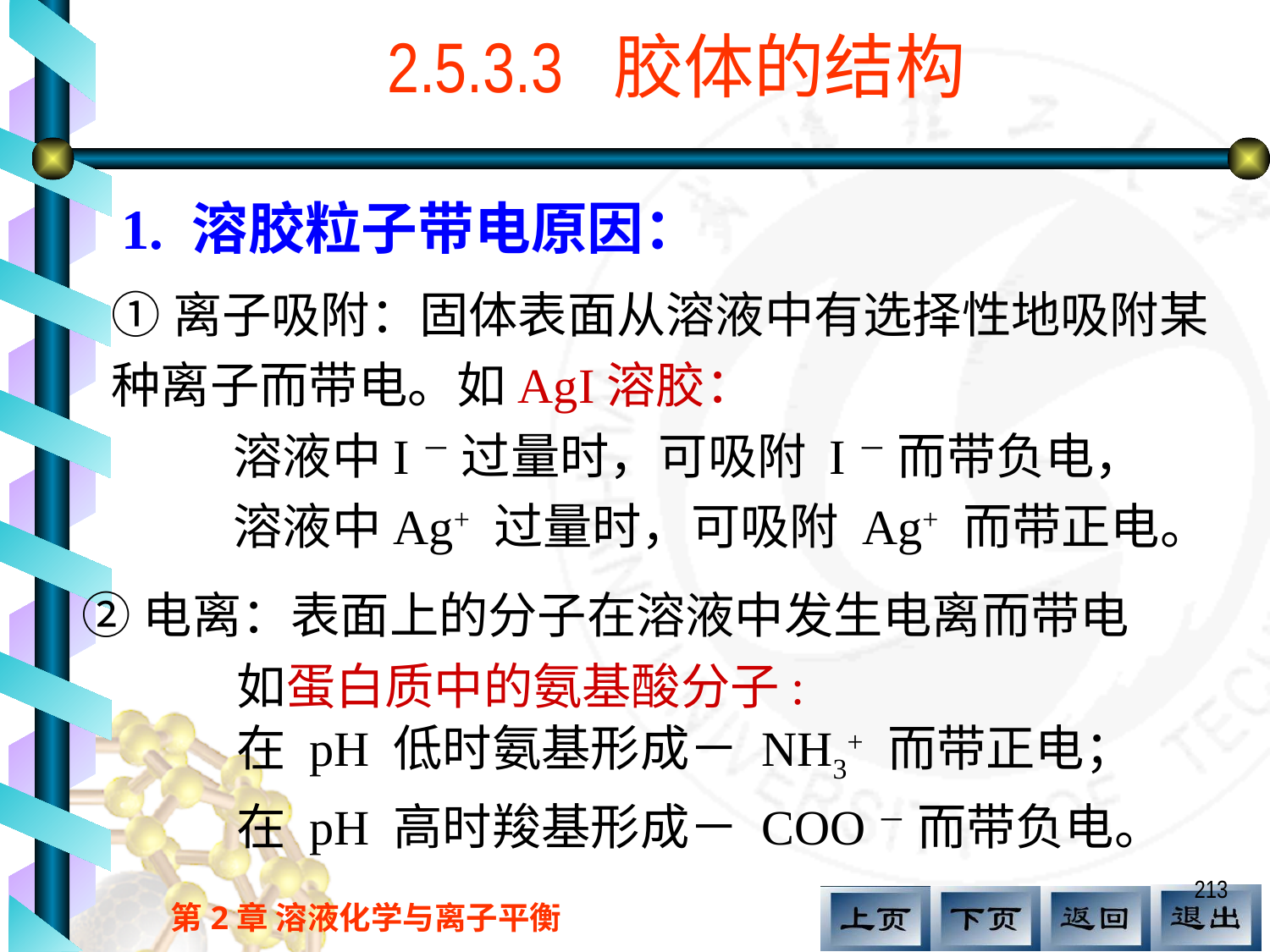

2.5.3.3  胶体的结构
1. 溶胶粒子带电原因：
①离子吸附：固体表面从溶液中有选择性地吸附某种离子而带电。如AgI溶胶：
          溶液中I－ 过量时，可吸附 I－ 而带负电，
          溶液中Ag+ 过量时，可吸附 Ag+ 而带正电。
②电离：表面上的分子在溶液中发生电离而带电
             如蛋白质中的氨基酸分子:
             在 pH 低时氨基形成－ NH3+ 而带正电；
             在 pH 高时羧基形成－ COO－ 而带负电。
213